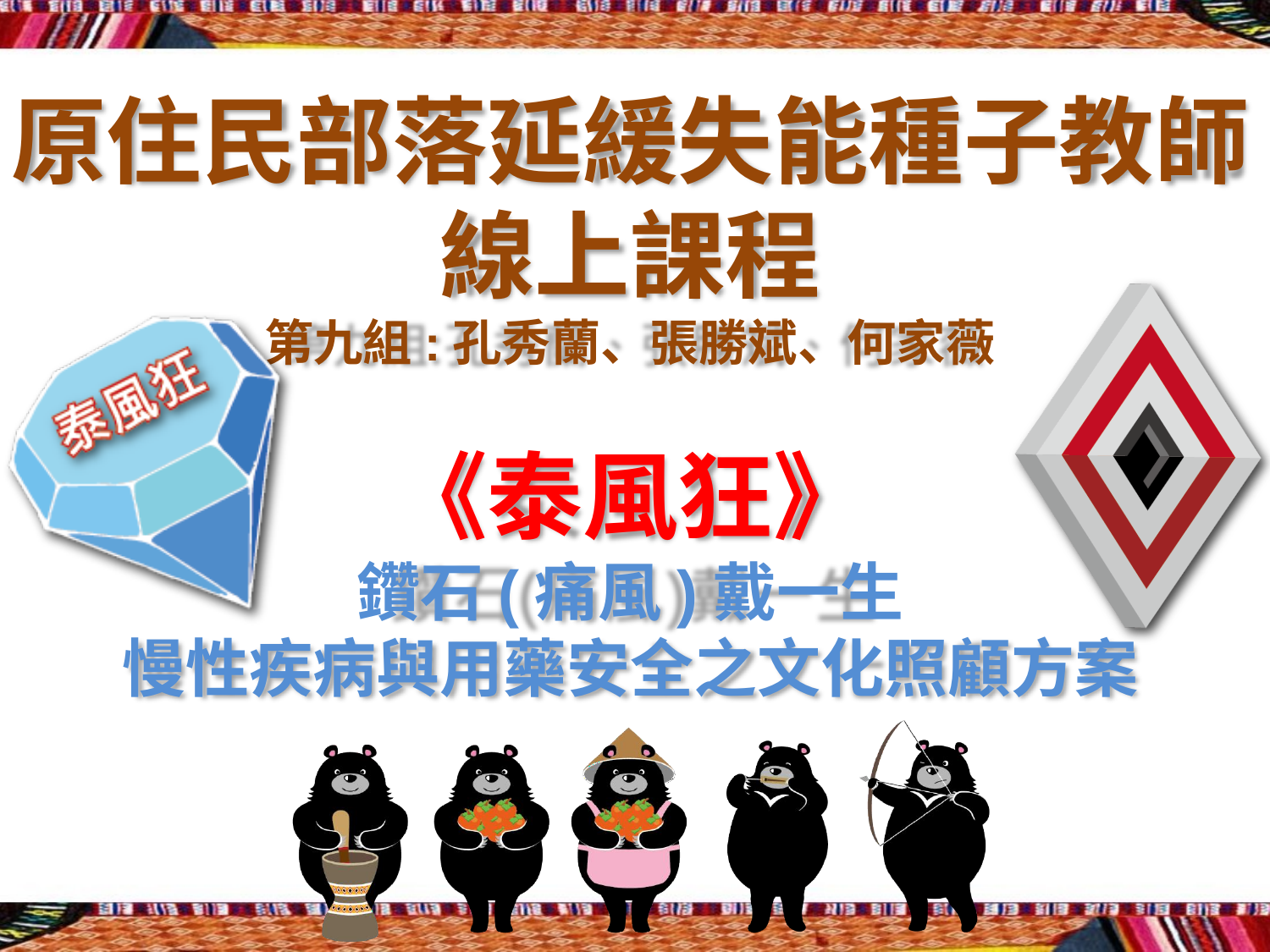

# 原住民部落延緩失能種子教師 線上課程
第九組:孔秀蘭、張勝斌、何家薇

《泰風狂》
鑽石(痛風)戴一生
慢性疾病與用藥安全之文化照顧方案